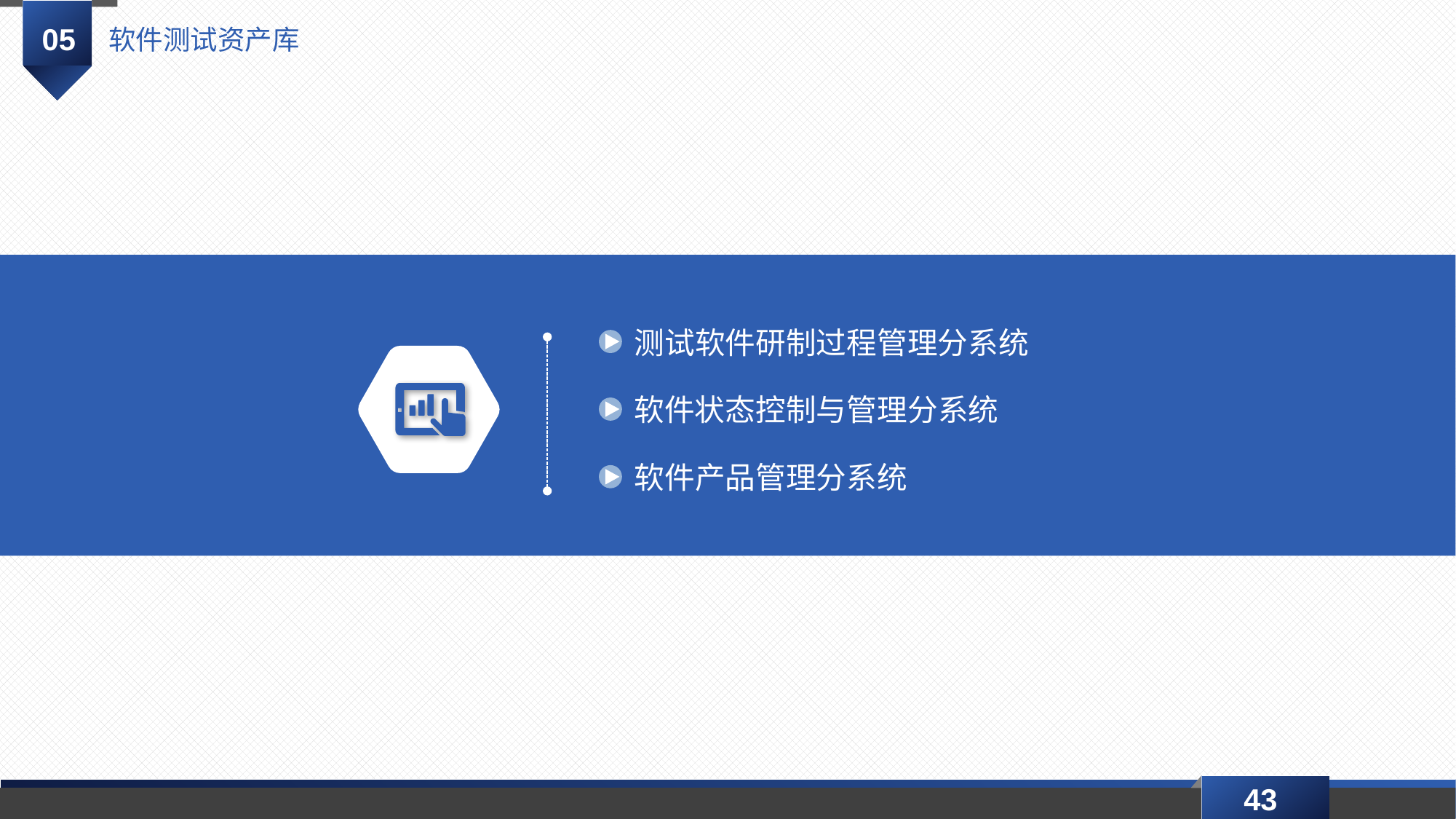

05
软件测试资产库

测试软件研制过程管理分系统

软件状态控制与管理分系统

软件产品管理分系统

43